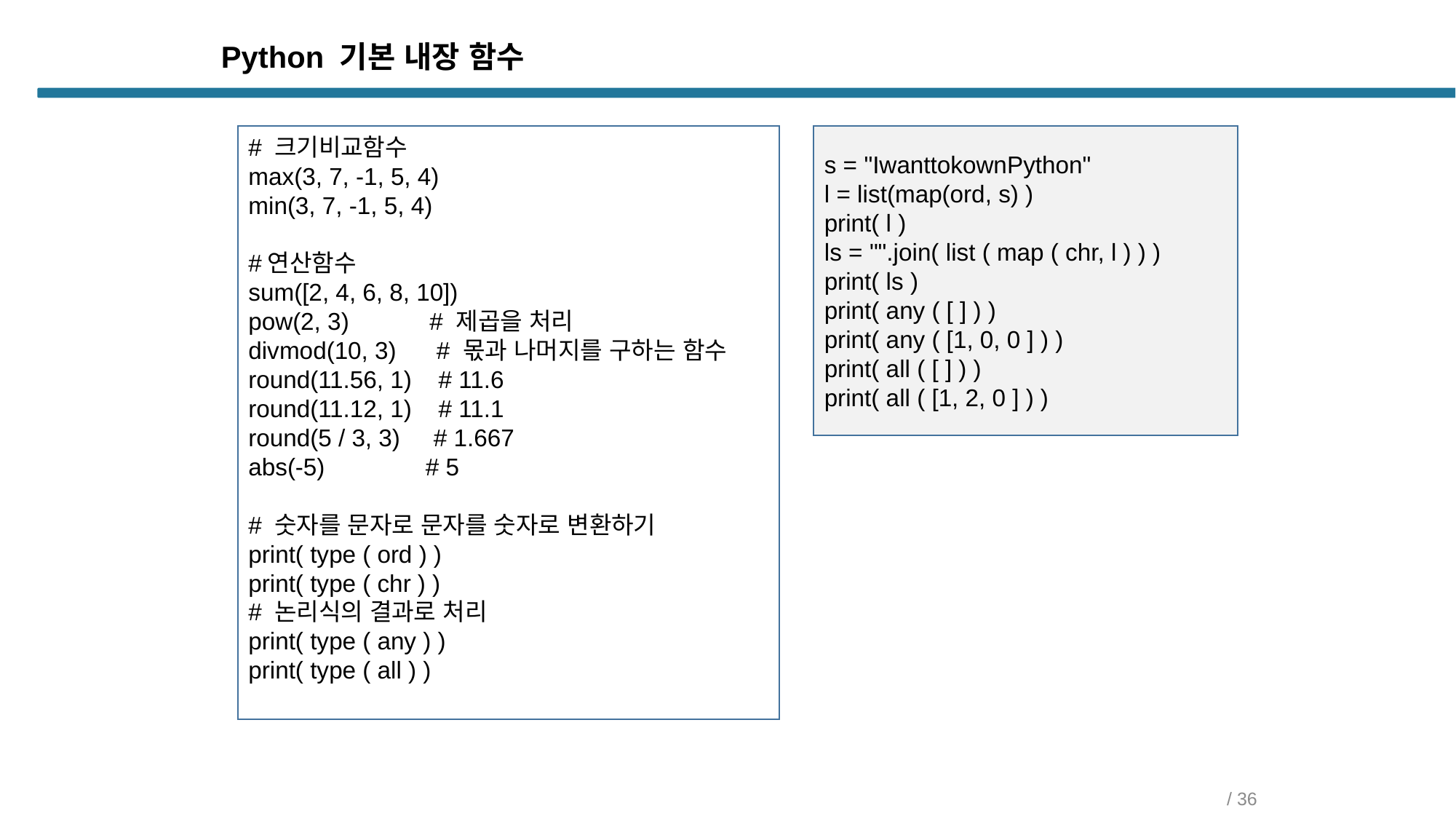

Python 기본 내장 함수
# 크기비교함수
max(3, 7, -1, 5, 4)
min(3, 7, -1, 5, 4)

#연산함수
sum([2, 4, 6, 8, 10])
pow(2, 3)            # 제곱을 처리
divmod(10, 3)      # 몫과 나머지를 구하는 함수
round(11.56, 1)    # 11.6
round(11.12, 1)    # 11.1
round(5 / 3, 3)     # 1.667
abs(-5)               # 5

# 숫자를 문자로 문자를 숫자로 변환하기
print( type ( ord ) )
print( type ( chr ) )
# 논리식의 결과로 처리
print( type ( any ) )
print( type ( all ) )

s = "IwanttokownPython"
l = list(map(ord, s) )
print( l )
ls = "".join( list ( map ( chr, l ) ) )
print( ls )
print( any ( [ ] ) )
print( any ( [1, 0, 0 ] ) )
print( all ( [ ] ) )
print( all ( [1, 2, 0 ] ) )
/ 36